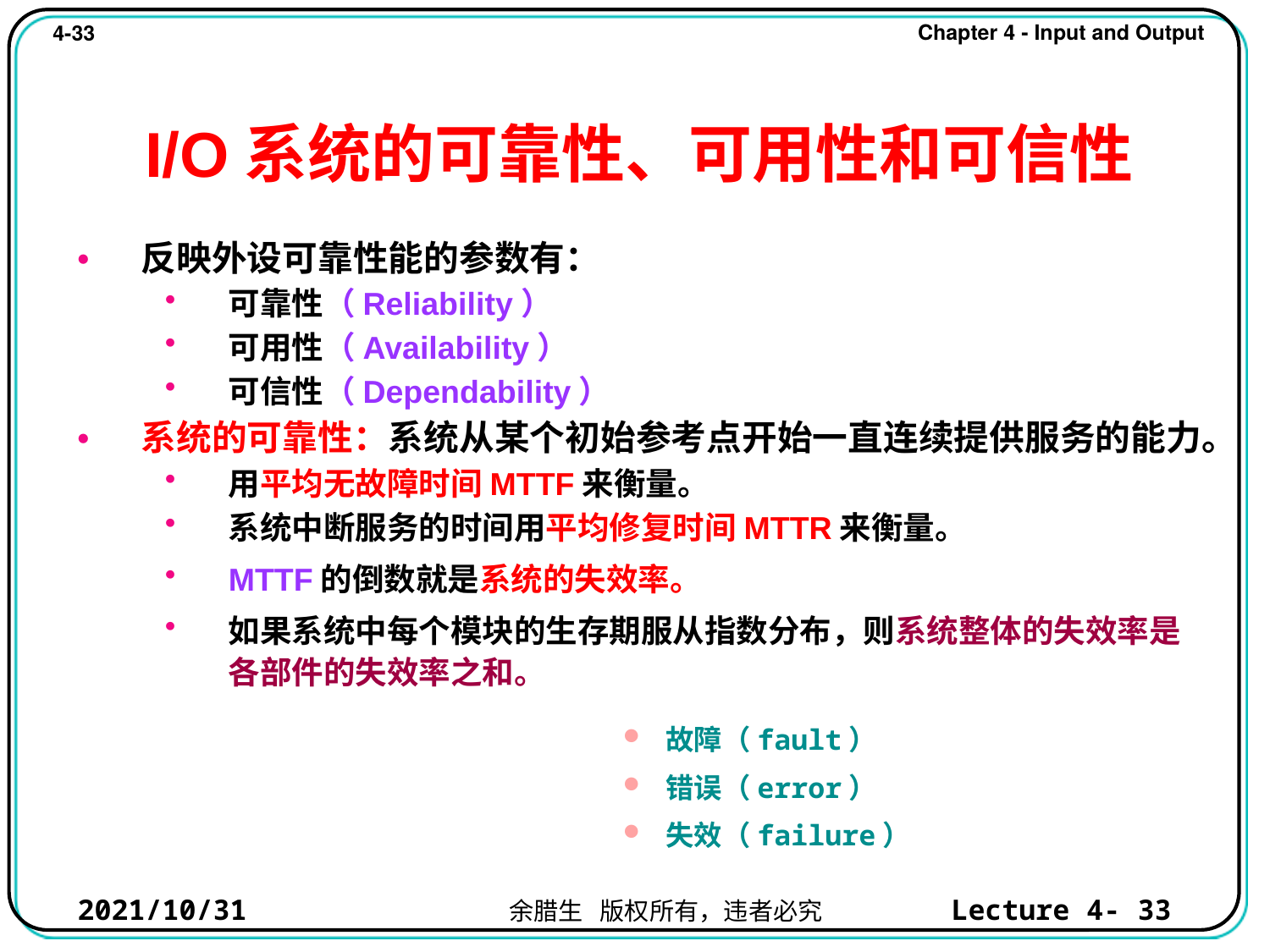

# I/O系统的可靠性、可用性和可信性
反映外设可靠性能的参数有：
可靠性（Reliability）
可用性（Availability）
可信性（Dependability）
系统的可靠性：系统从某个初始参考点开始一直连续提供服务的能力。
用平均无故障时间MTTF来衡量。
系统中断服务的时间用平均修复时间MTTR来衡量。
MTTF的倒数就是系统的失效率。
如果系统中每个模块的生存期服从指数分布，则系统整体的失效率是各部件的失效率之和。

 故障（fault）
 错误（error）
 失效（failure）
2021/10/31
Lecture 4- 33